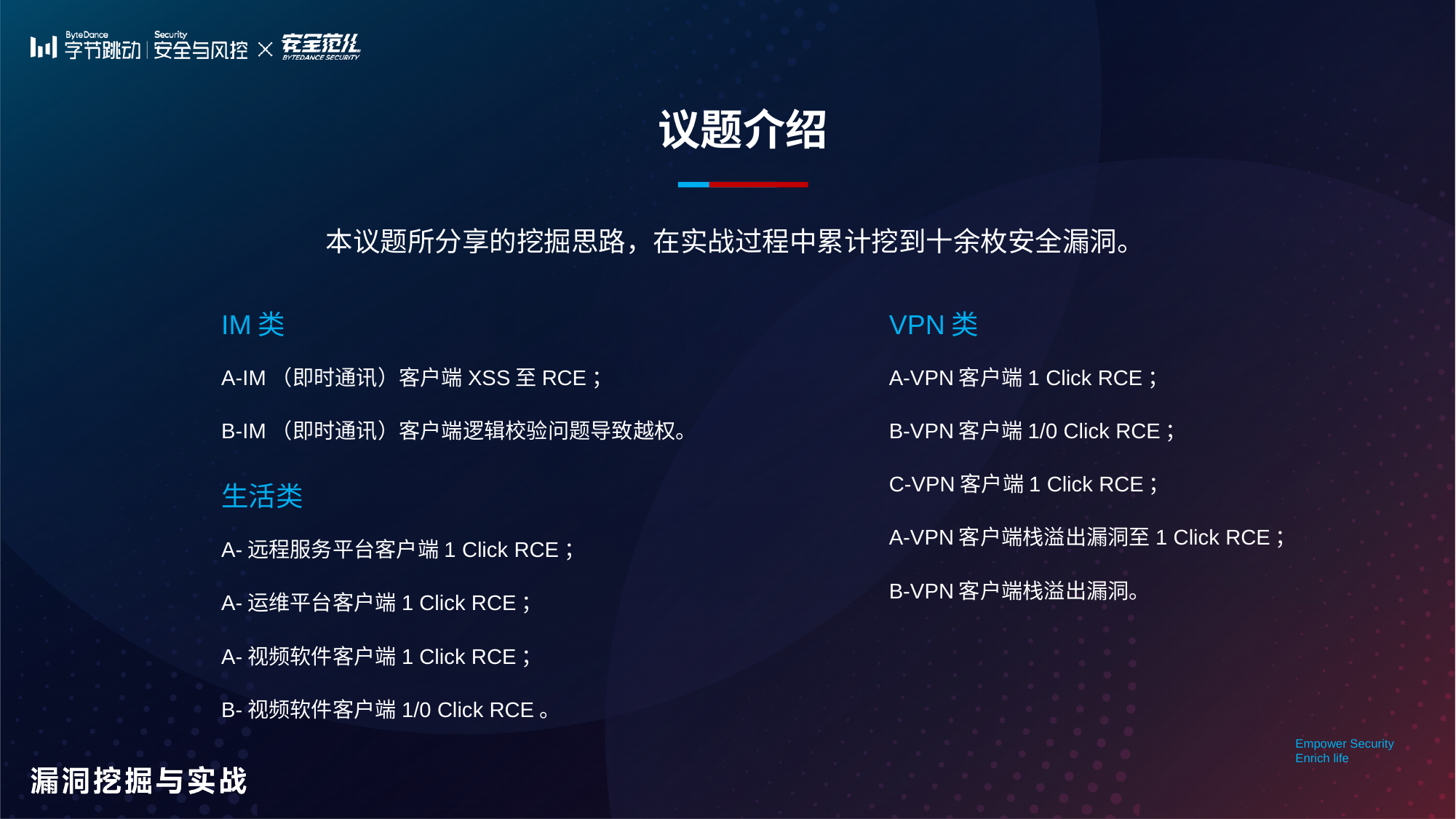

议题介绍

本议题所分享的挖掘思路，在实战过程中累计挖到十余枚安全漏洞。
IM类
VPN类
A-IM（即时通讯）客户端XSS至RCE；
B-IM（即时通讯）客户端逻辑校验问题导致越权。
A-VPN客户端1 Click RCE；
B-VPN客户端1/0 Click RCE；
C-VPN客户端1 Click RCE；
A-VPN客户端栈溢出漏洞至1 Click RCE；
B-VPN客户端栈溢出漏洞。
生活类
A-远程服务平台客户端1 Click RCE；
A-运维平台客户端1 Click RCE；
A-视频软件客户端1 Click RCE；
B-视频软件客户端1/0 Click RCE。
Empower Security
Enrich life